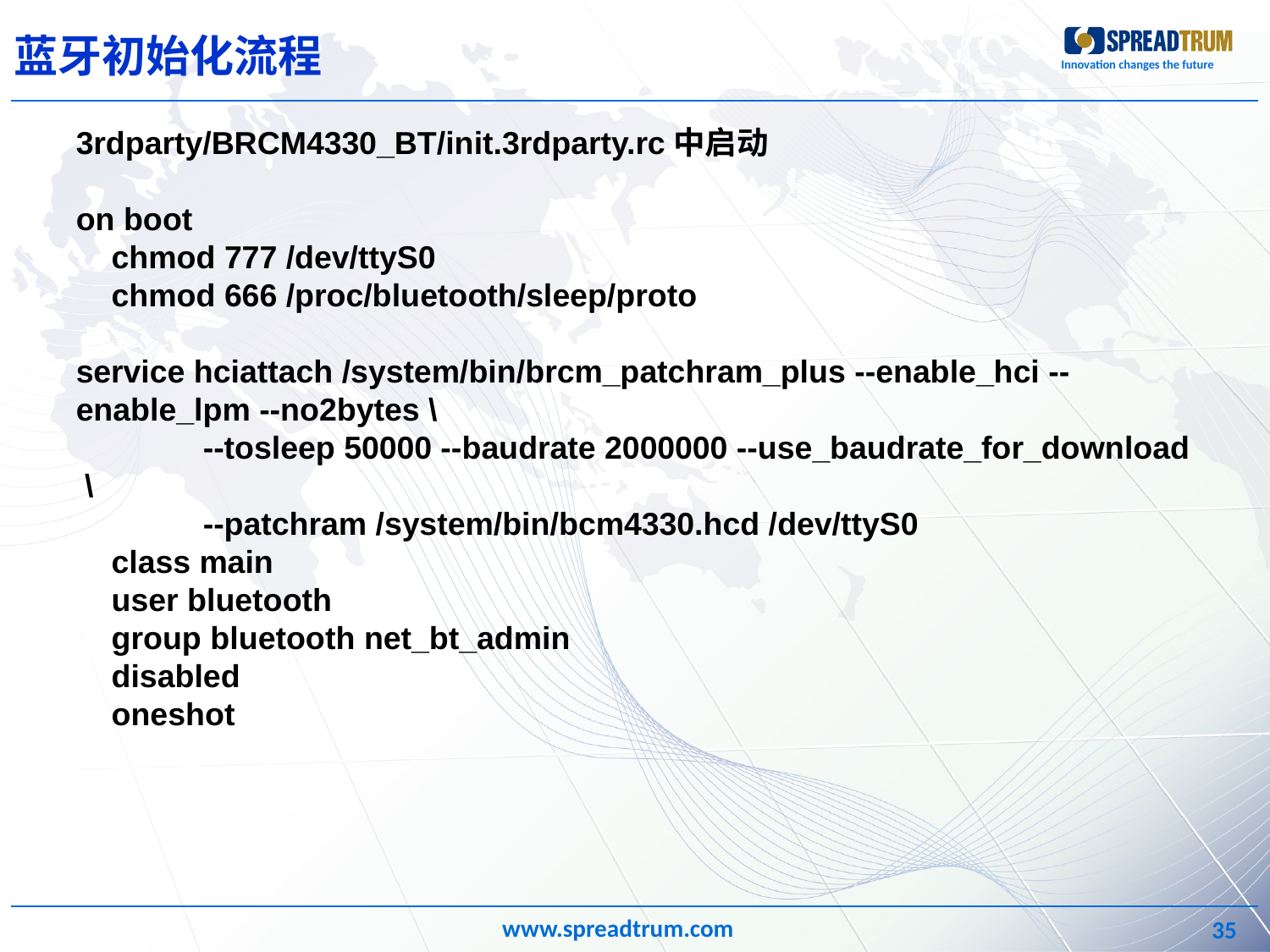

蓝牙初始化流程
3rdparty/BRCM4330_BT/init.3rdparty.rc中启动

on boot
    chmod 777 /dev/ttyS0
    chmod 666 /proc/bluetooth/sleep/proto

service hciattach /system/bin/brcm_patchram_plus --enable_hci --enable_lpm --no2bytes \
	--tosleep 50000 --baudrate 2000000 --use_baudrate_for_download  \
	--patchram /system/bin/bcm4330.hcd /dev/ttyS0
    class main
    user bluetooth
    group bluetooth net_bt_admin
    disabled
    oneshot